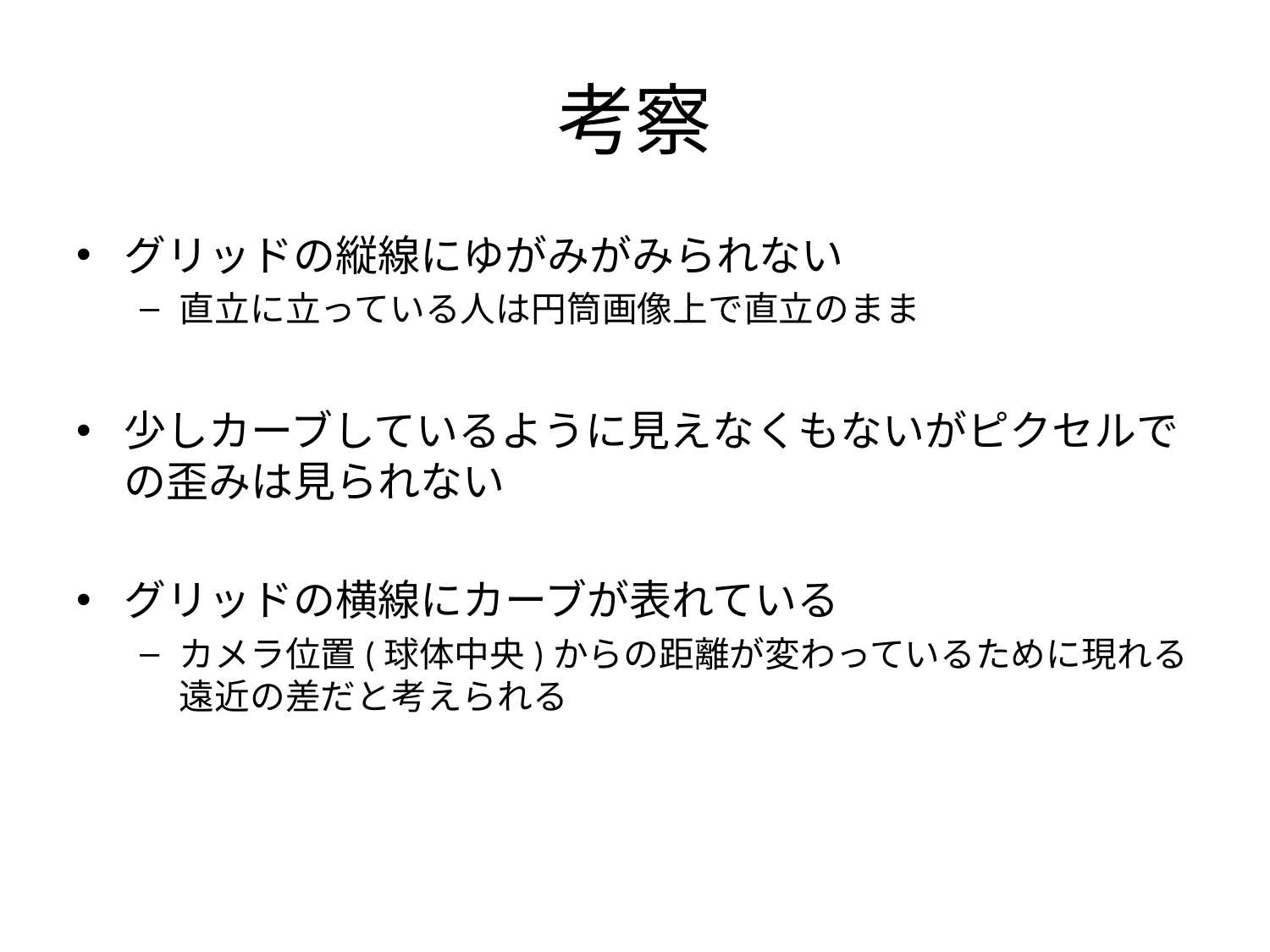

# 考察
グリッドの縦線にゆがみがみられない
直立に立っている人は円筒画像上で直立のまま

少しカーブしているように見えなくもないがピクセルでの歪みは見られない

グリッドの横線にカーブが表れている
カメラ位置(球体中央)からの距離が変わっているために現れる遠近の差だと考えられる